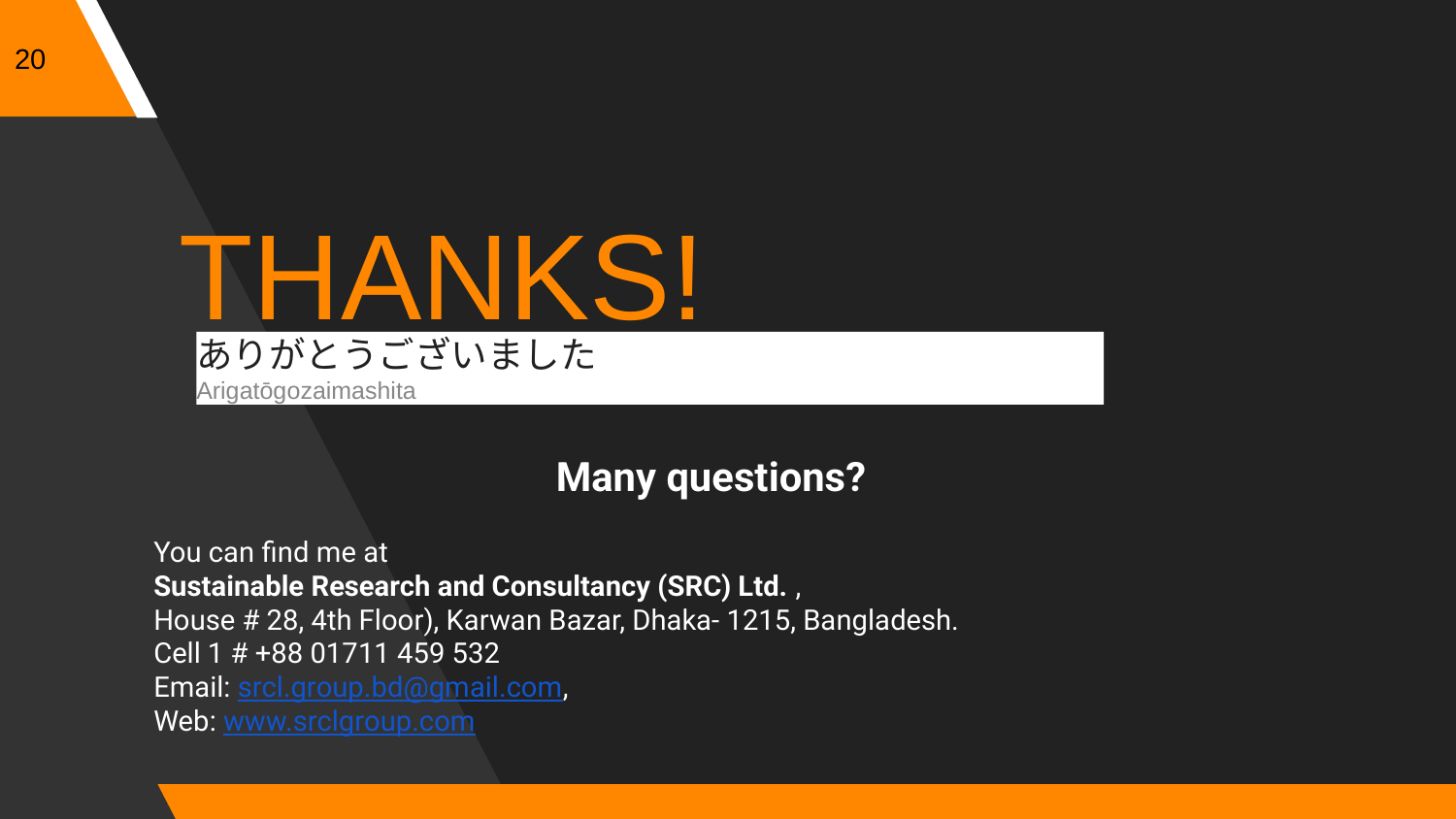

20
THANKS!
ありがとうございました
Arigatōgozaimashita
Many questions?

You can find me at
Sustainable Research and Consultancy (SRC) Ltd. ,
House # 28, 4th Floor), Karwan Bazar, Dhaka- 1215, Bangladesh.
Cell 1 # +88 01711 459 532
Email: srcl.group.bd@gmail.com,
Web: www.srclgroup.com